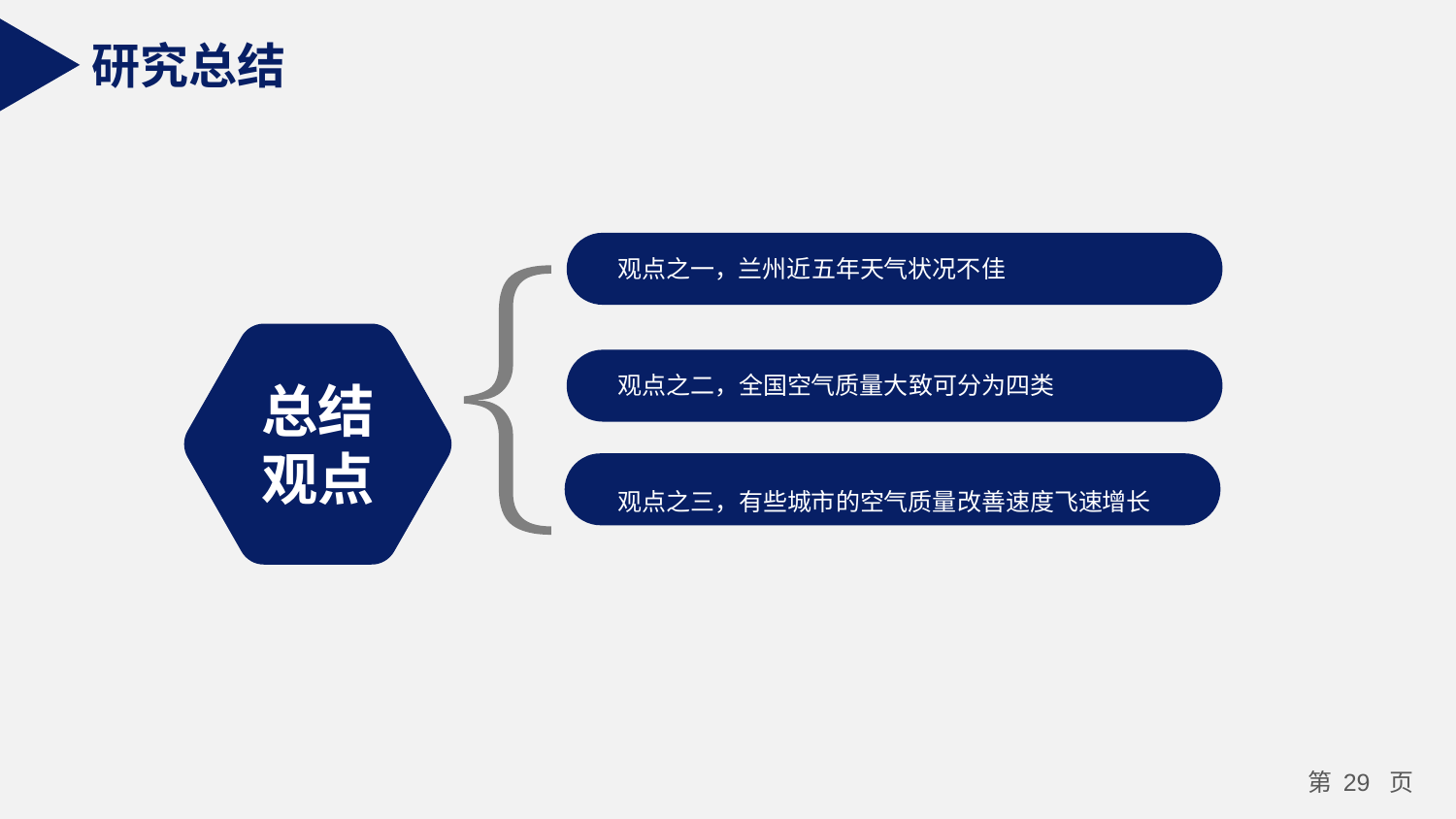

研究总结

观点之一，兰州近五年天气状况不佳

观点之二，全国空气质量大致可分为四类
总结观点

观点之三，有些城市的空气质量改善速度飞速增长